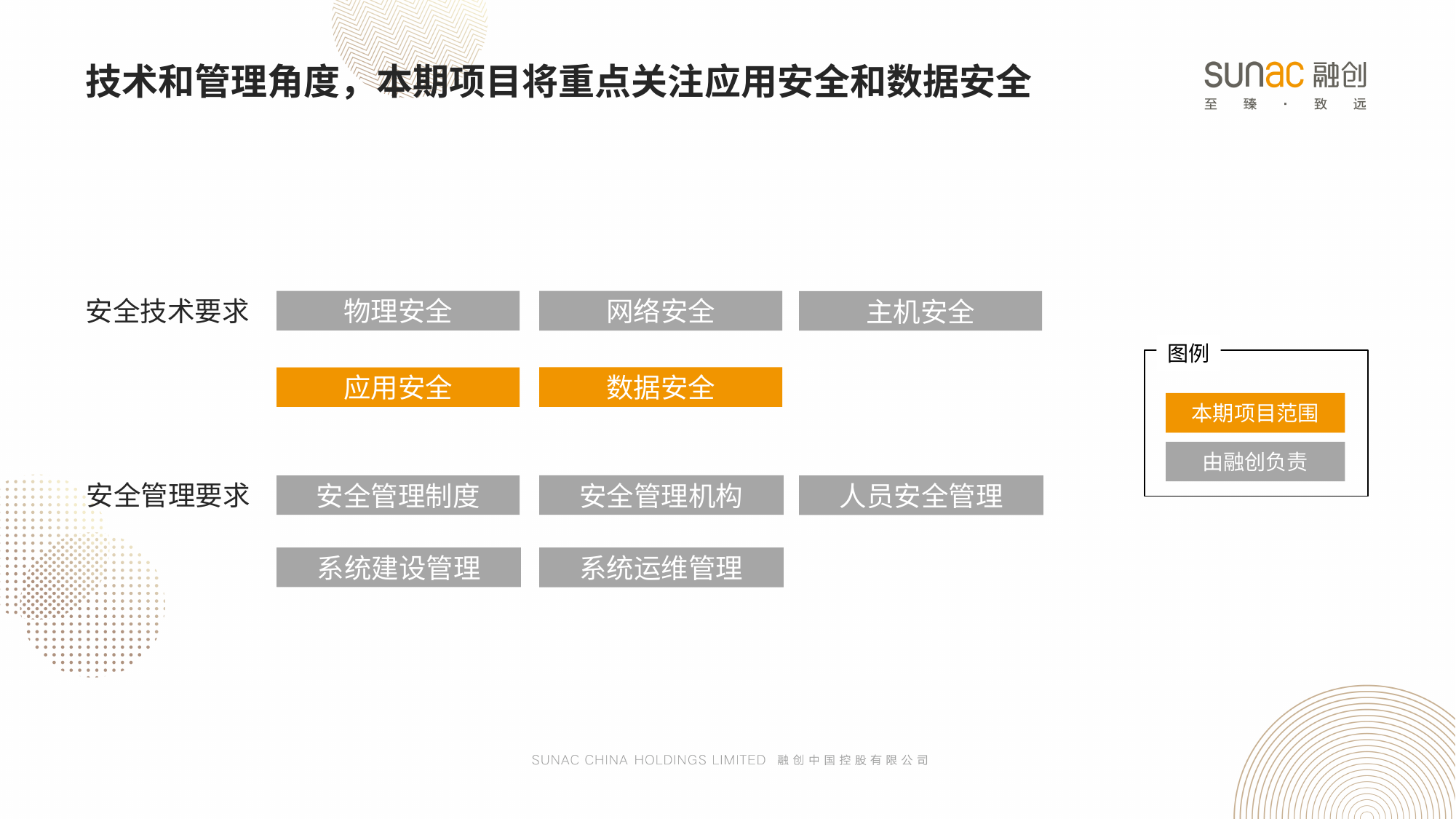

技术和管理角度，本期项目将重点关注应用安全和数据安全
安全技术要求
物理安全
网络安全
主机安全
图例

数据安全
应用安全
本期项目范围
由融创负责
安全管理要求
安全管理机构
安全管理制度
人员安全管理
系统建设管理
系统运维管理